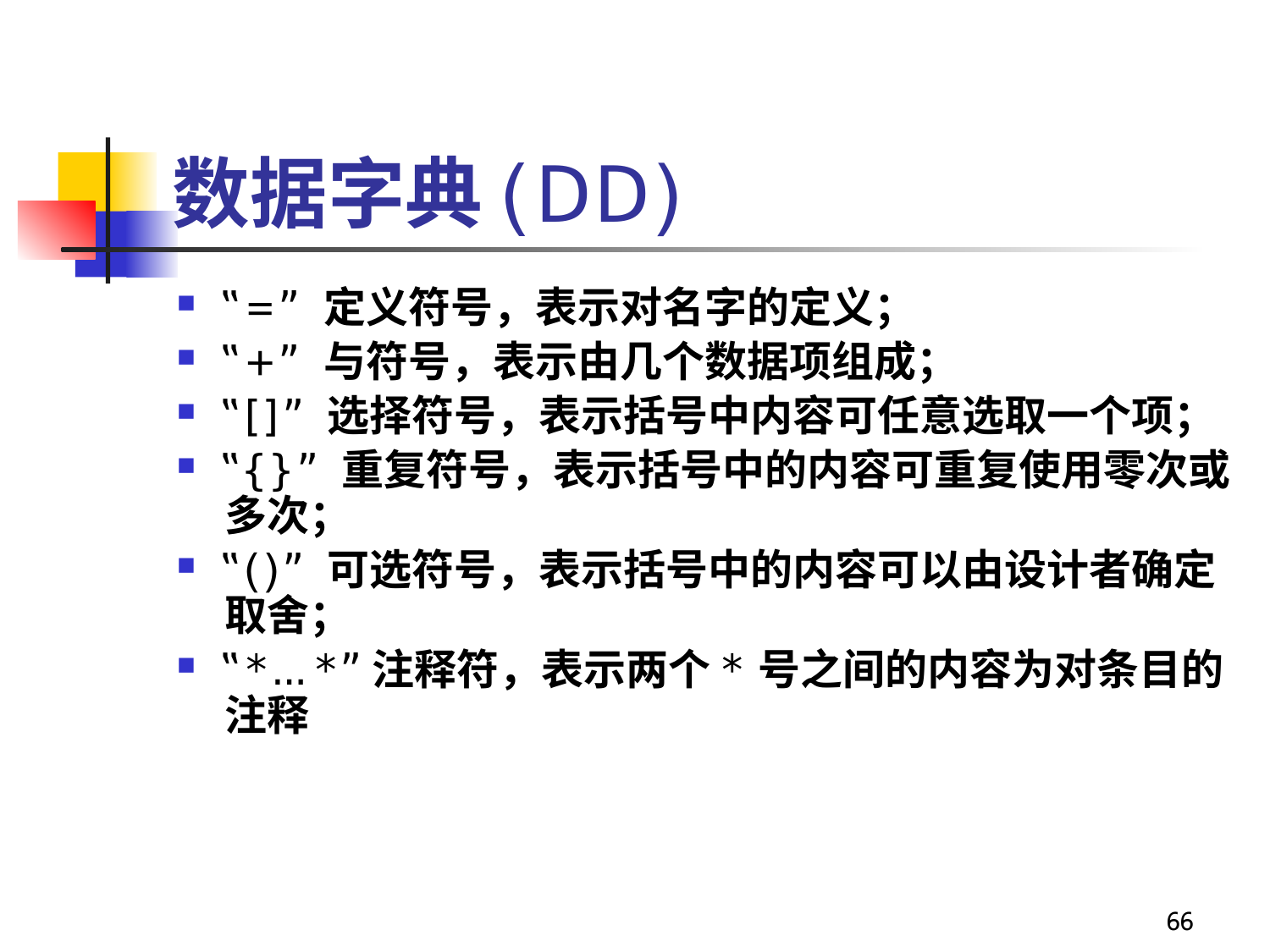

# 数据字典(DD)
“=” 定义符号，表示对名字的定义；
“+” 与符号，表示由几个数据项组成；
“[]” 选择符号，表示括号中内容可任意选取一个项；
“{}” 重复符号，表示括号中的内容可重复使用零次或多次；
“()” 可选符号，表示括号中的内容可以由设计者确定取舍；
“*…*”注释符，表示两个*号之间的内容为对条目的注释

66